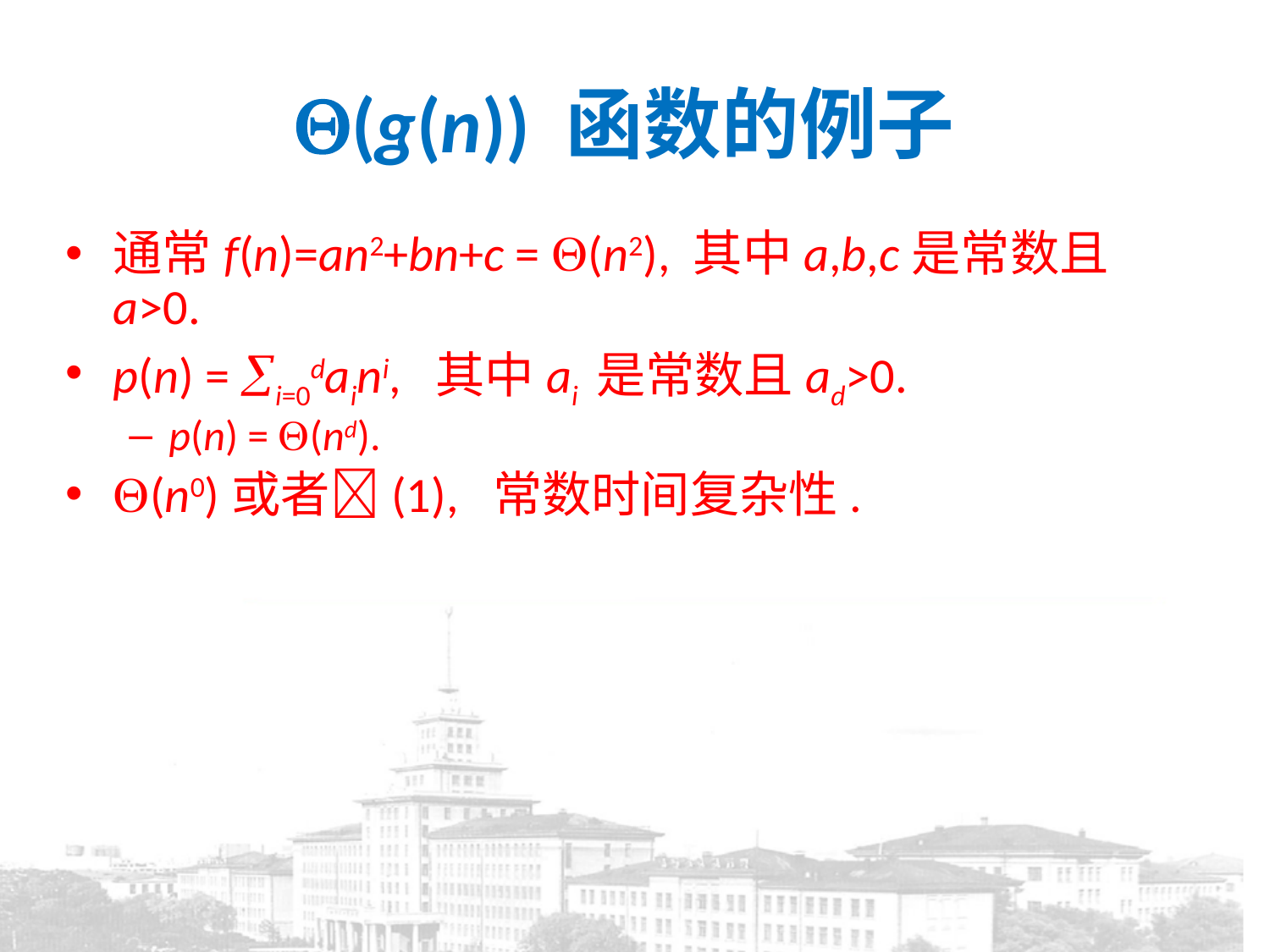

# Θ(g(n)) 函数的例子
通常f(n)=an2+bn+c = Θ(n2), 其中a,b,c是常数且 a>0.
p(n) = ∑i=0daini,  其中ai 是常数且ad>0.
p(n) = Θ(nd).
Θ(n0)或者Θ(1),  常数时间复杂性.